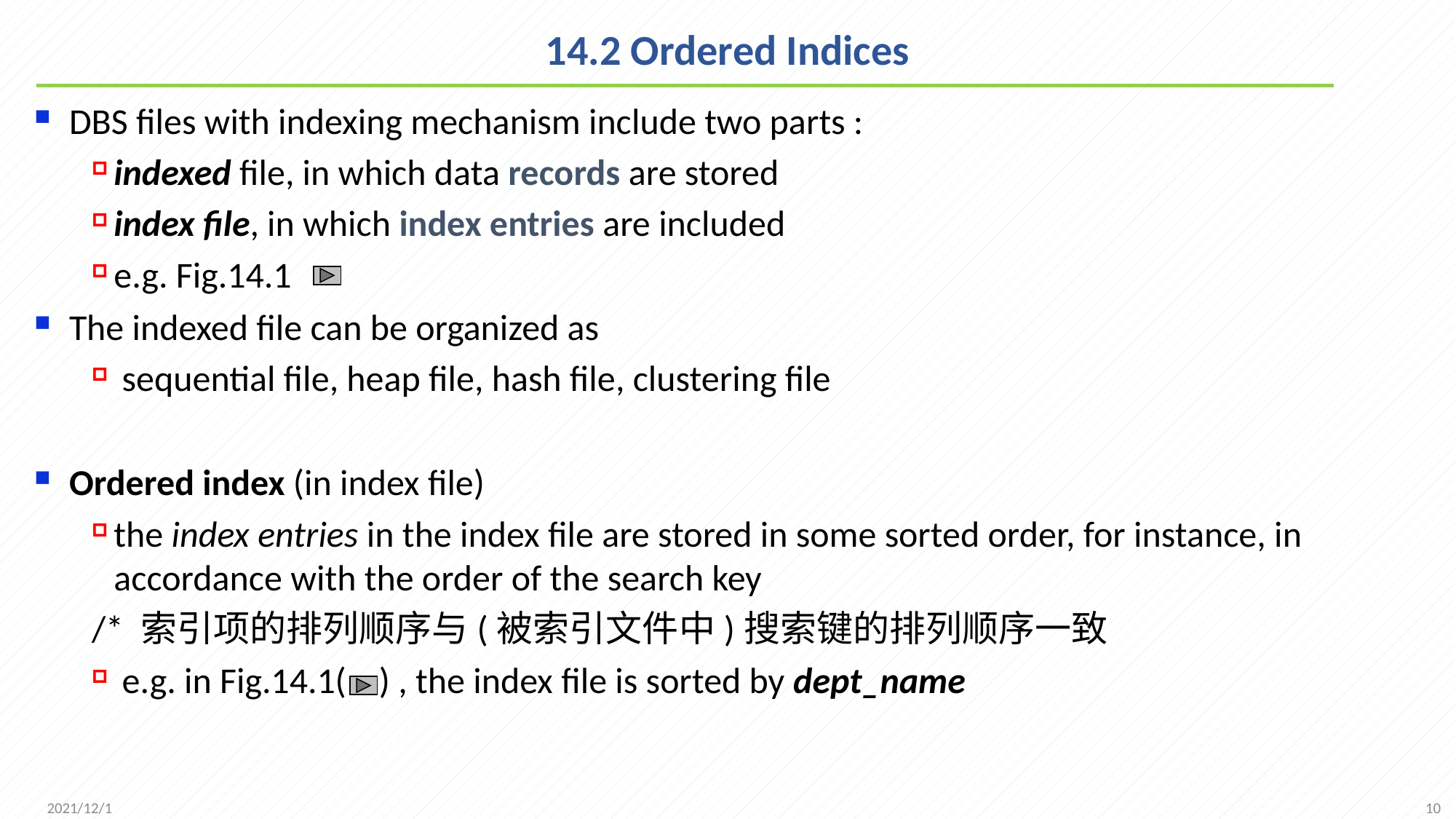

# 14.2 Ordered Indices
DBS files with indexing mechanism include two parts :
indexed file, in which data records are stored
index file, in which index entries are included
e.g. Fig.14.1
The indexed file can be organized as
 sequential file, heap file, hash file, clustering file

Ordered index (in index file)
the index entries in the index file are stored in some sorted order, for instance, in accordance with the order of the search key
/* 索引项的排列顺序与(被索引文件中)搜索键的排列顺序一致
 e.g. in Fig.14.1(    ) , the index file is sorted by dept_name

10
2021/12/1